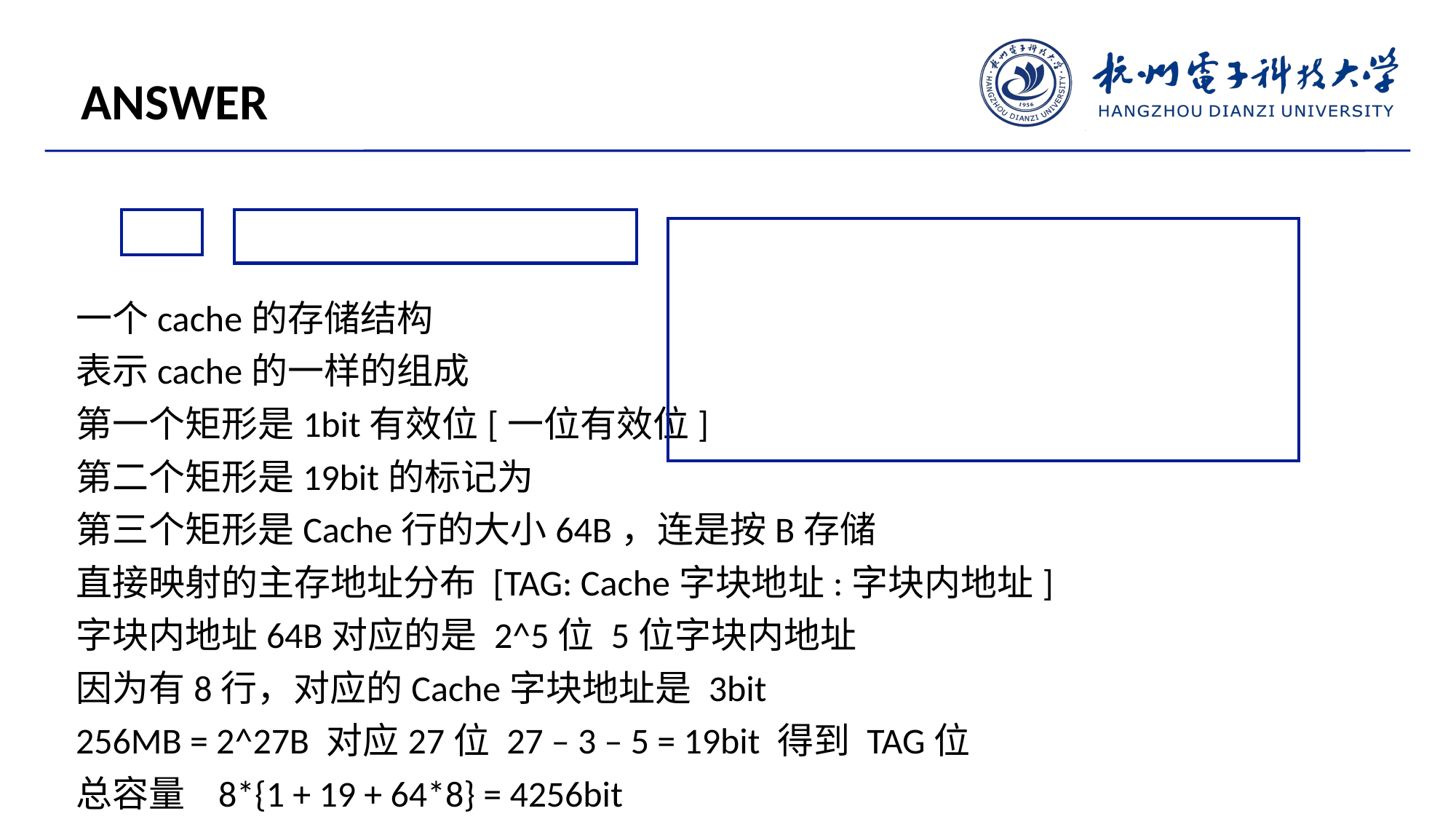

ANSWER

一个cache的存储结构
表示cache的一样的组成
第一个矩形是1bit有效位[一位有效位]
第二个矩形是19bit的标记为
第三个矩形是Cache行的大小64B，连是按B存储
直接映射的主存地址分布 [TAG: Cache字块地址:字块内地址]
字块内地址64B对应的是 2^5位 5位字块内地址
因为有8行，对应的Cache字块地址是 3bit
256MB = 2^27B 对应27位 27 – 3 – 5 = 19bit 得到 TAG位
总容量   8*{1 + 19 + 64*8} = 4256bit